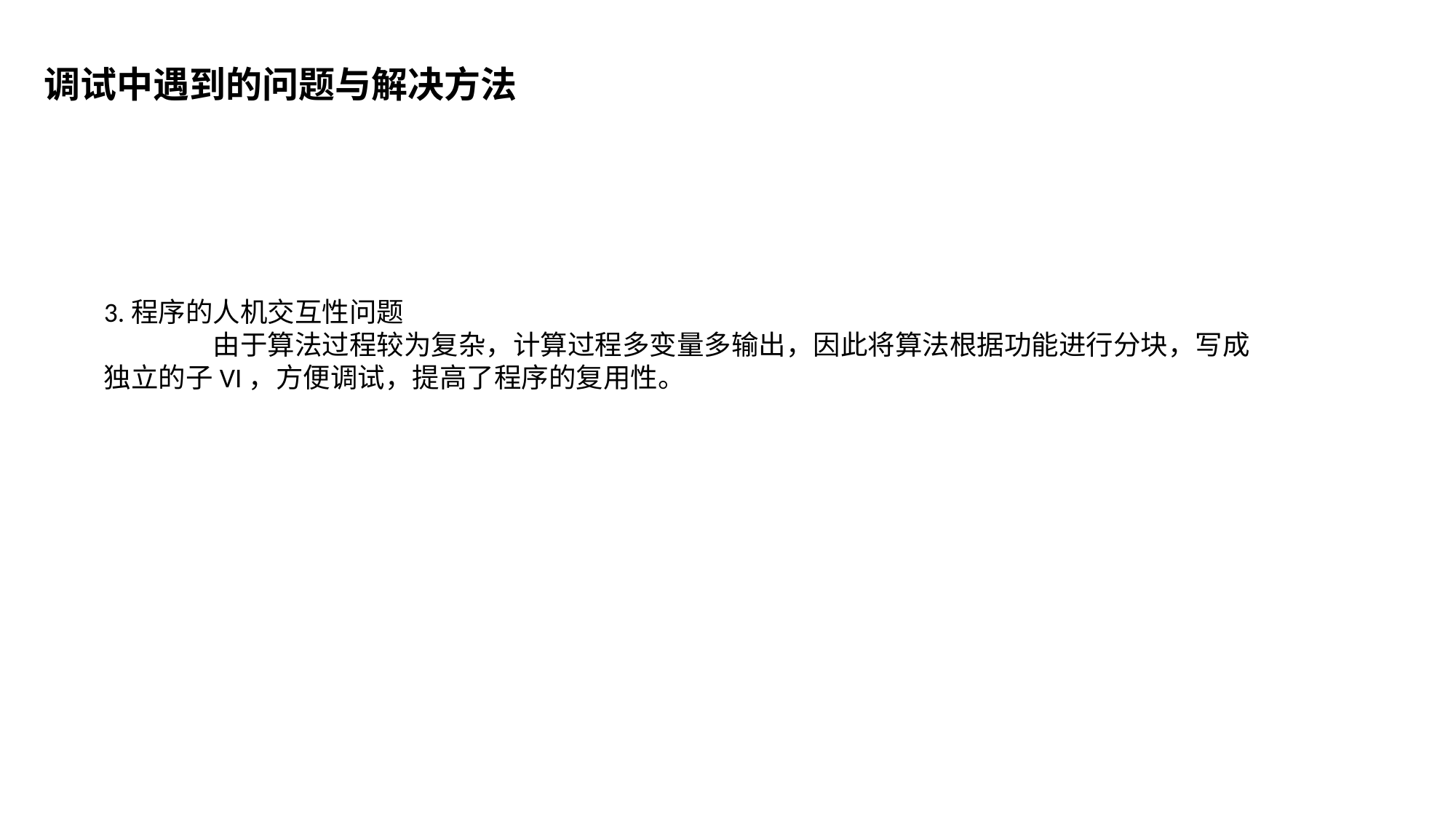

调试中遇到的问题与解决方法
3.程序的人机交互性问题
	由于算法过程较为复杂，计算过程多变量多输出，因此将算法根据功能进行分块，写成独立的子VI，方便调试，提高了程序的复用性。